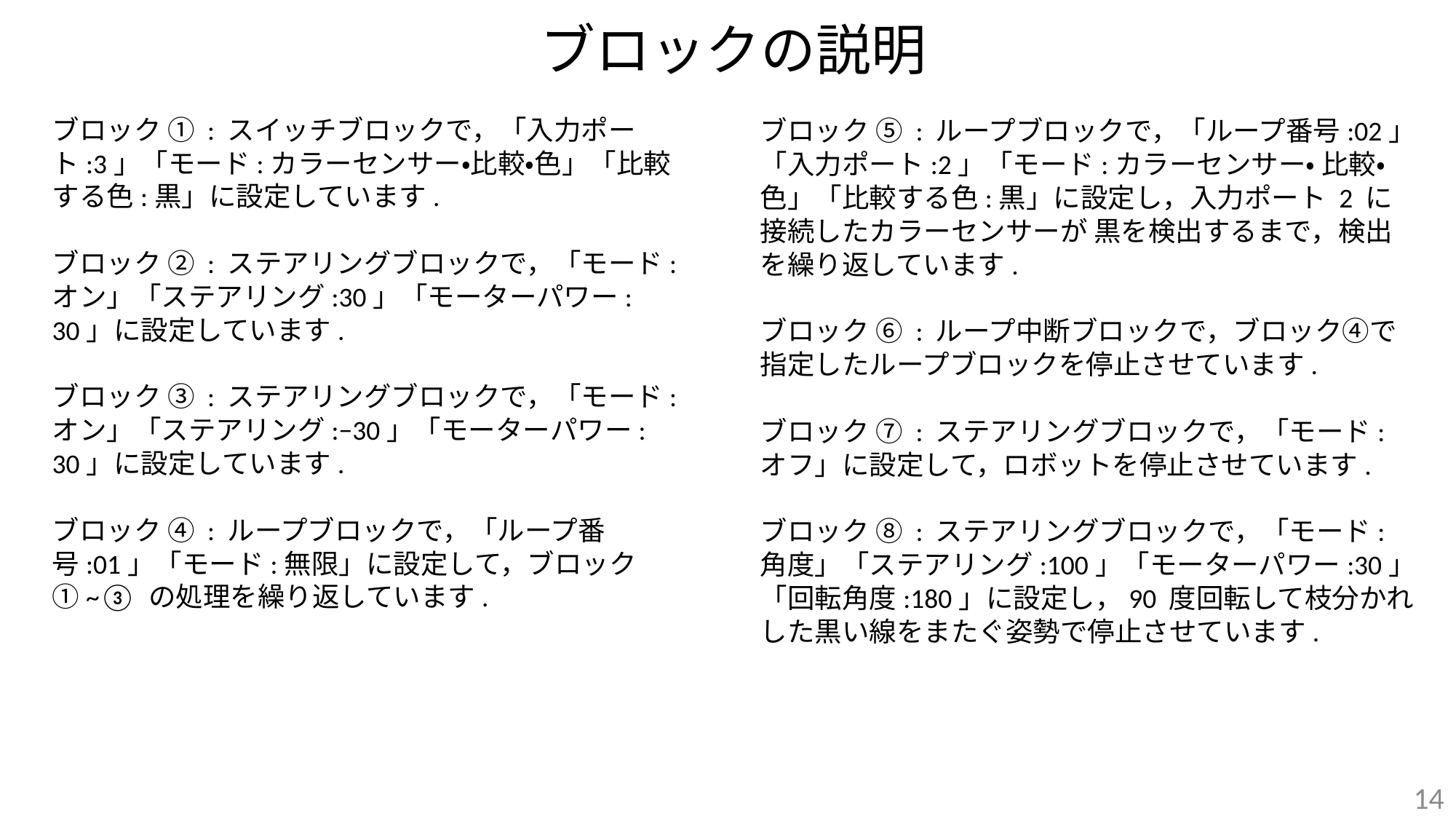

# ブロックの説明
ブロック ① : スイッチブロックで，「入力ポート:3」「モード:カラーセンサー・比較・色」「比較 する色:黒」に設定しています.

ブロック ② : ステアリングブロックで，「モード:オン」「ステアリング:30」「モーターパワー: 30」に設定しています.

ブロック ③ : ステアリングブロックで，「モード:オン」「ステアリング:−30」「モーターパワー: 30」に設定しています.

ブロック ④ : ループブロックで，「ループ番号:01」「モード:無限」に設定して，ブロック①~③ の処理を繰り返しています.

ブロック ⑤ : ループブロックで，「ループ番号:02」「入力ポート:2」「モード:カラーセンサー・ 比較・色」「比較する色:黒」に設定し，入力ポート 2 に接続したカラーセンサーが 黒を検出するまで，検出を繰り返しています.

ブロック ⑥ : ループ中断ブロックで，ブロック④で指定したループブロックを停止させています.

ブロック ⑦ : ステアリングブロックで，「モード:オフ」に設定して，ロボットを停止させています.

ブロック ⑧ : ステアリングブロックで，「モード:角度」「ステアリング:100」「モーターパワー:30」「回転角度:180」に設定し，90 度回転して枝分かれした黒い線をまたぐ姿勢で停止させています.
14